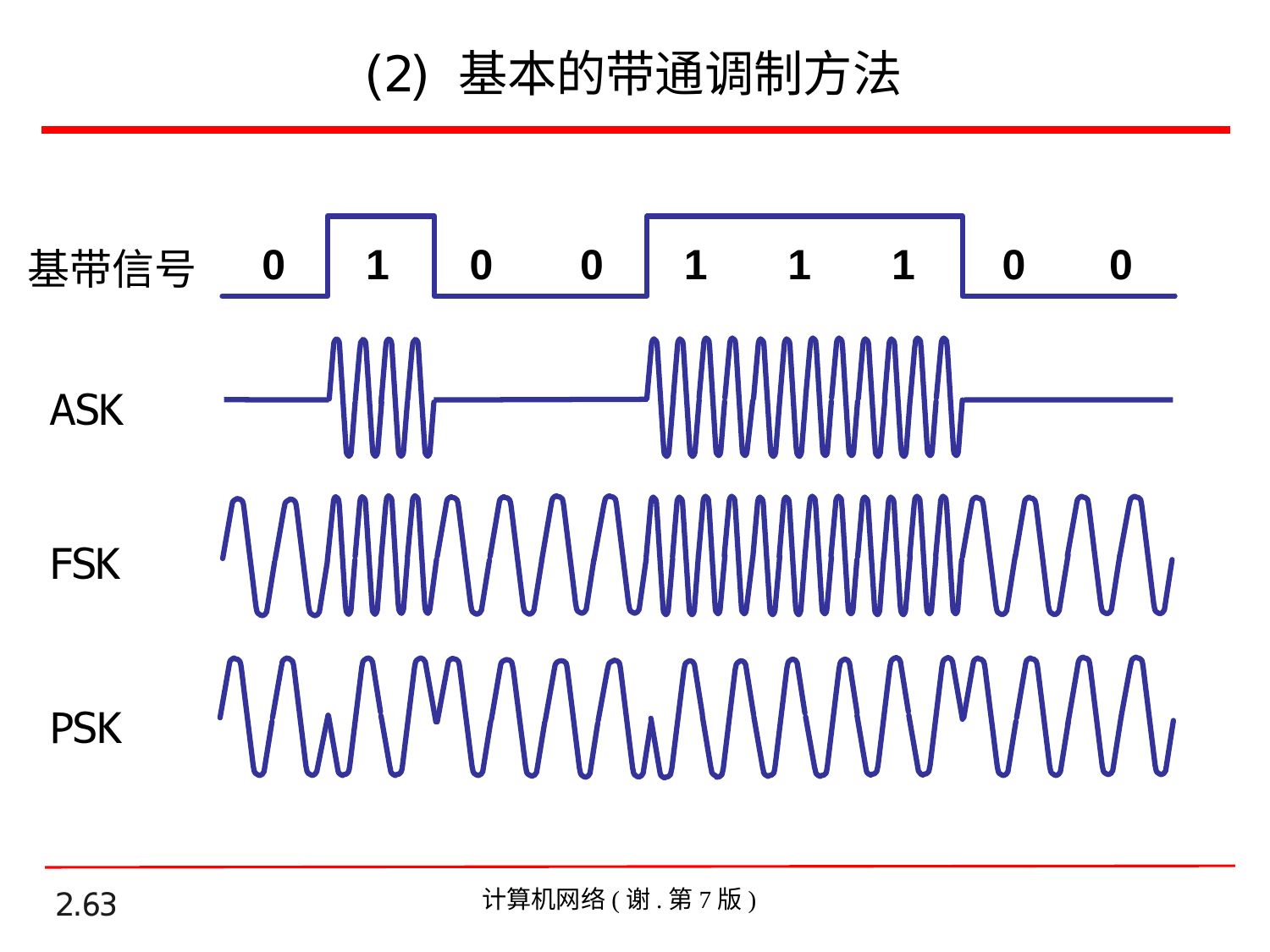

# (2) 基本的带通调制方法

0
1
0
0
1
1
1
0
0
基带信号

ASK

FSK

PSK